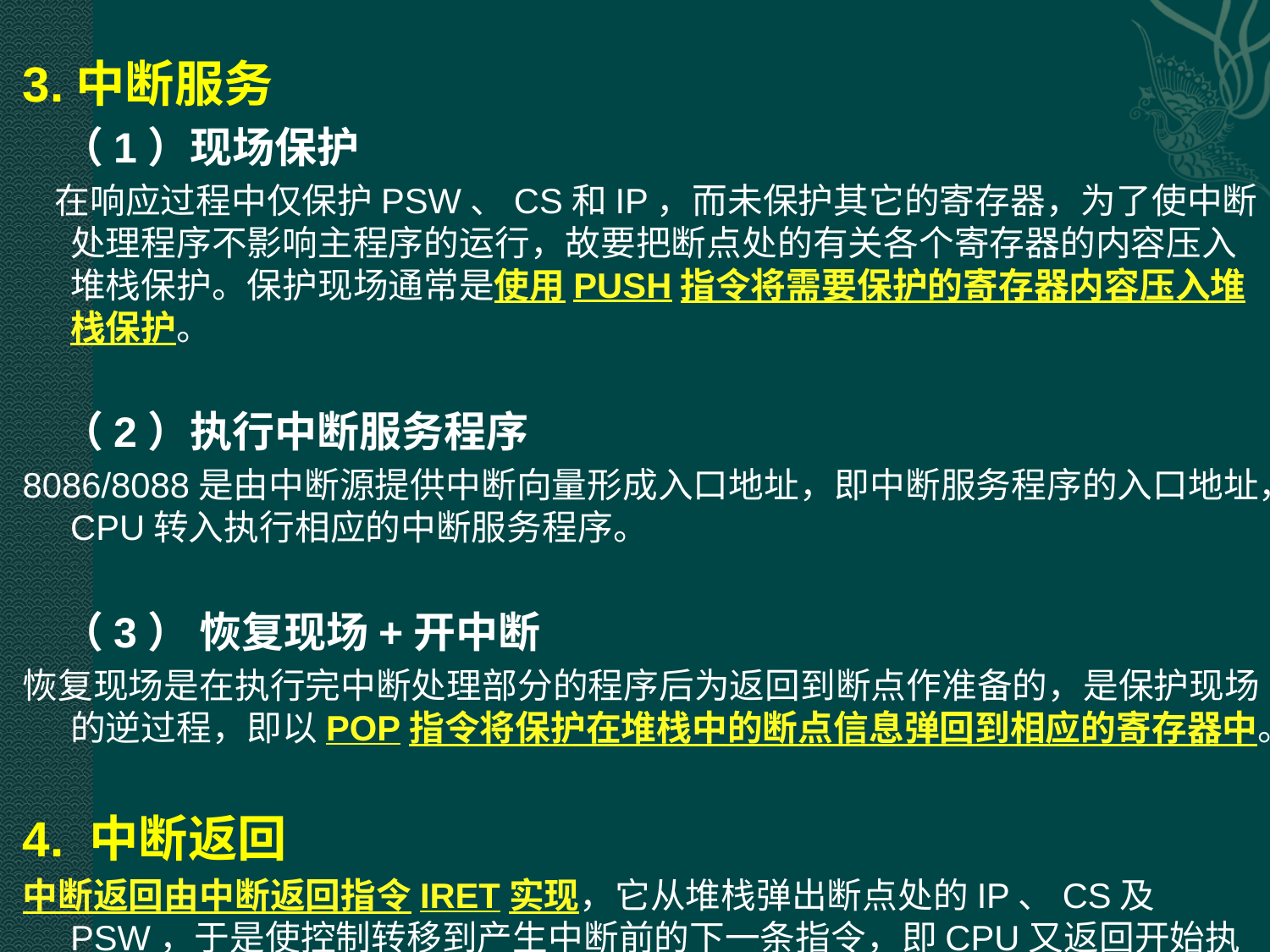

3.中断服务
   （1）现场保护
   在响应过程中仅保护PSW、CS和IP，而未保护其它的寄存器，为了使中断处理程序不影响主程序的运行，故要把断点处的有关各个寄存器的内容压入堆栈保护。保护现场通常是使用PUSH指令将需要保护的寄存器内容压入堆栈保护。

   （2）执行中断服务程序
8086/8088是由中断源提供中断向量形成入口地址，即中断服务程序的入口地址，CPU转入执行相应的中断服务程序。

   （3） 恢复现场+开中断
恢复现场是在执行完中断处理部分的程序后为返回到断点作准备的，是保护现场的逆过程，即以POP指令将保护在堆栈中的断点信息弹回到相应的寄存器中。

4. 中断返回
中断返回由中断返回指令IRET实现，它从堆栈弹出断点处的IP、CS及PSW，于是使控制转移到产生中断前的下一条指令，即CPU又返回开始执行主程序。